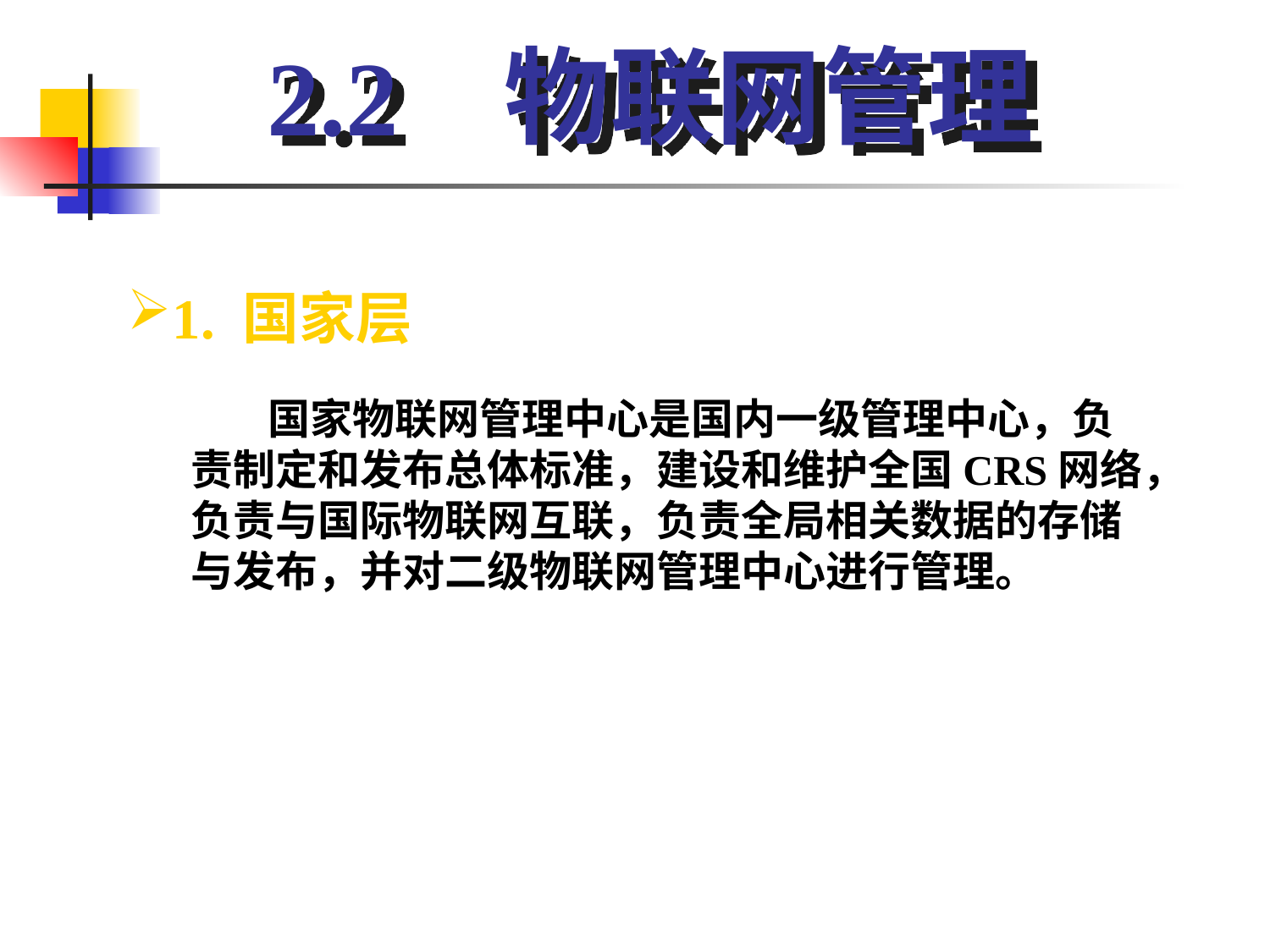

2.2   物联网管理
1. 国家层

       国家物联网管理中心是国内一级管理中心，负责制定和发布总体标准，建设和维护全国CRS网络，负责与国际物联网互联，负责全局相关数据的存储与发布，并对二级物联网管理中心进行管理。